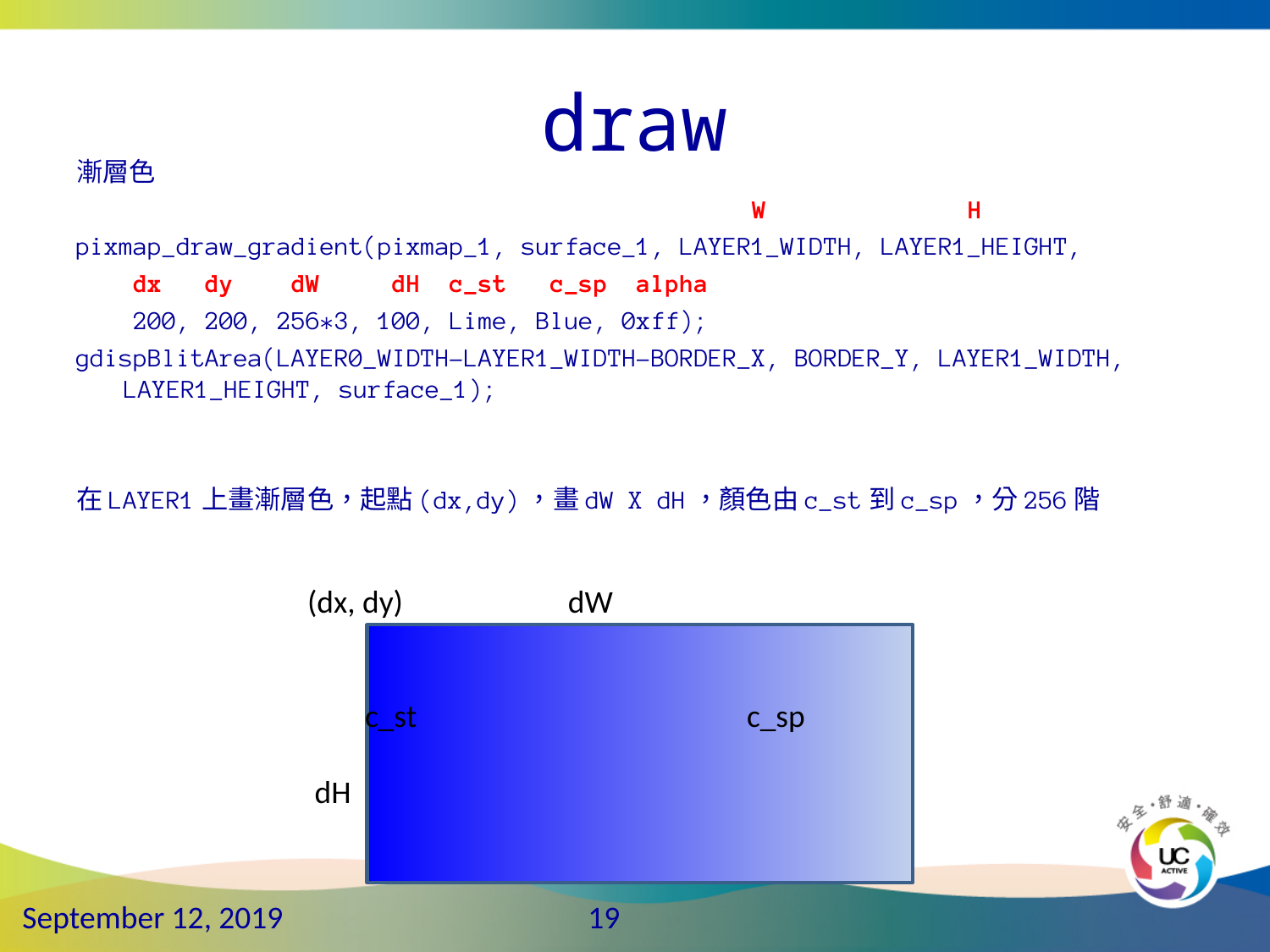

# draw
漸層色
                                               W              H
pixmap_draw_gradient(pixmap_1, surface_1, LAYER1_WIDTH, LAYER1_HEIGHT,
    dx   dy    dW     dH  c_st   c_sp  alpha
    200, 200, 256*3, 100, Lime, Blue, 0xff);
gdispBlitArea(LAYER0_WIDTH-LAYER1_WIDTH-BORDER_X, BORDER_Y, LAYER1_WIDTH, LAYER1_HEIGHT, surface_1);

在LAYER1上畫漸層色，起點(dx,dy)，畫dW X dH，顏色由c_st到c_sp，分256階

 (dx, dy)                       dW

         c_st                                              c_sp

  dH